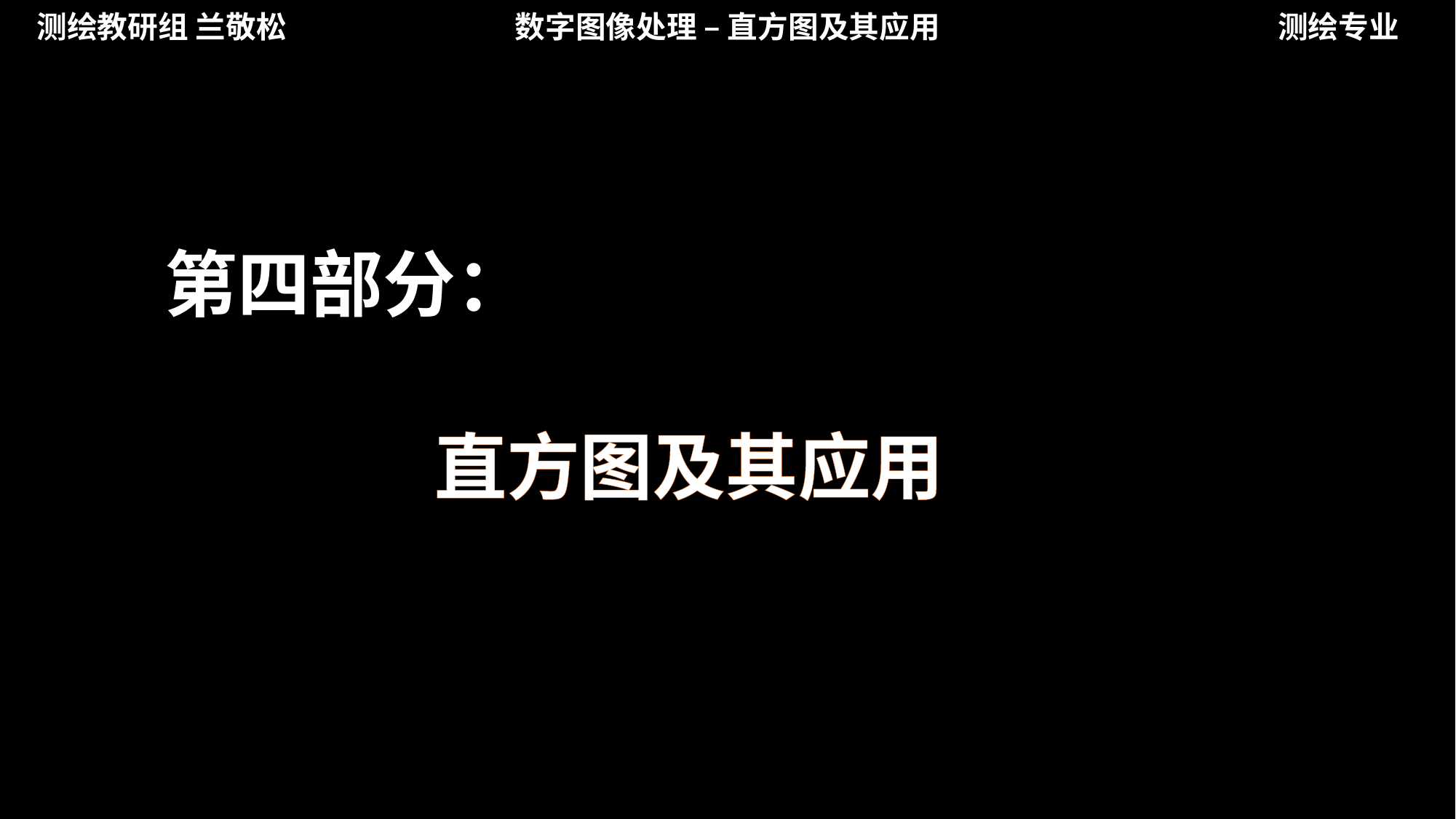

测绘教研组 兰敬松
数字图像处理 – 直方图及其应用
测绘专业
第四部分：
直方图及其应用